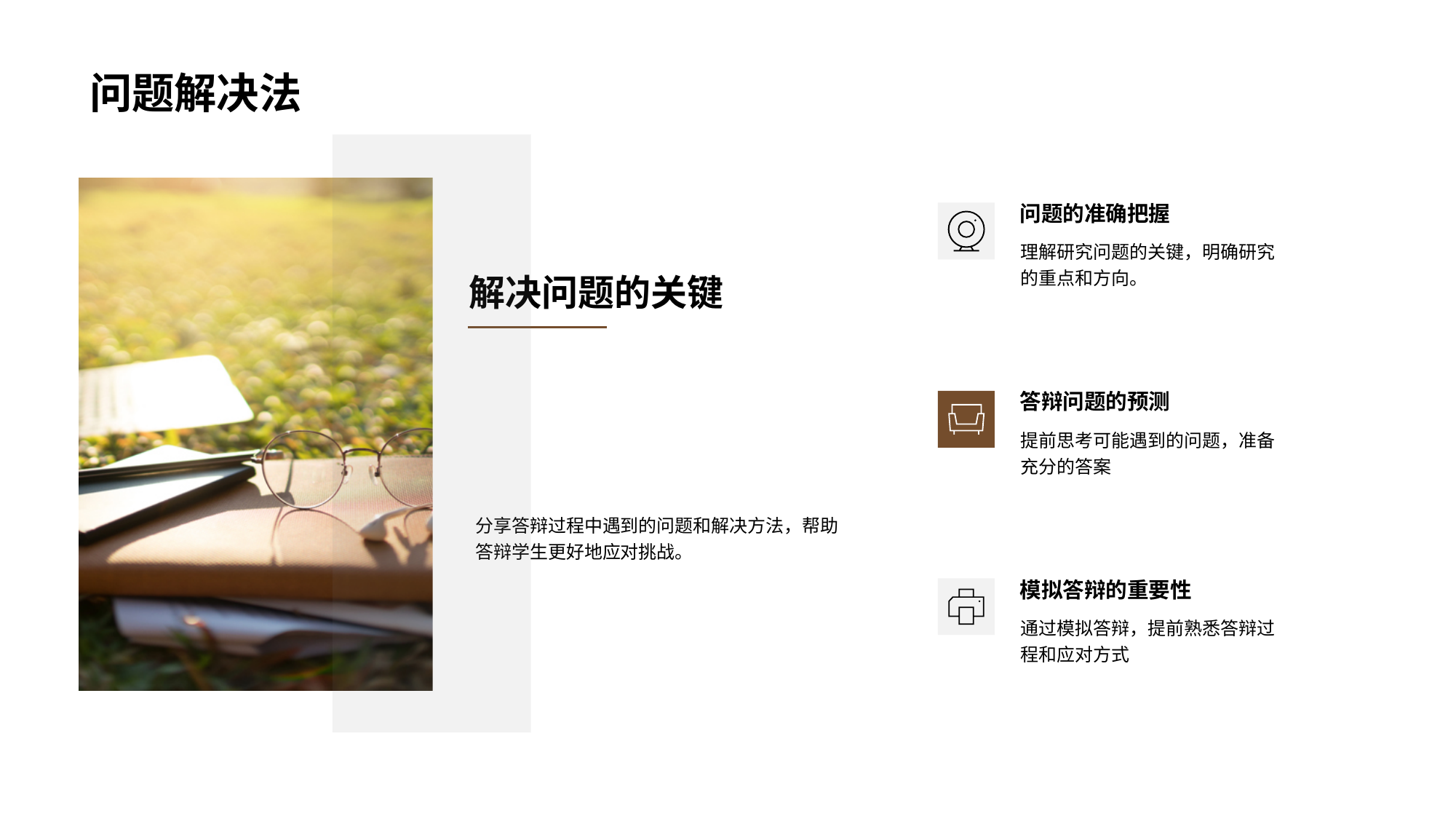

# 问题解决法

问题的准确把握
理解研究问题的关键，明确研究的重点和方向。
解决问题的关键

答辩问题的预测
提前思考可能遇到的问题，准备充分的答案

分享答辩过程中遇到的问题和解决方法，帮助答辩学生更好地应对挑战。
模拟答辩的重要性
通过模拟答辩，提前熟悉答辩过程和应对方式